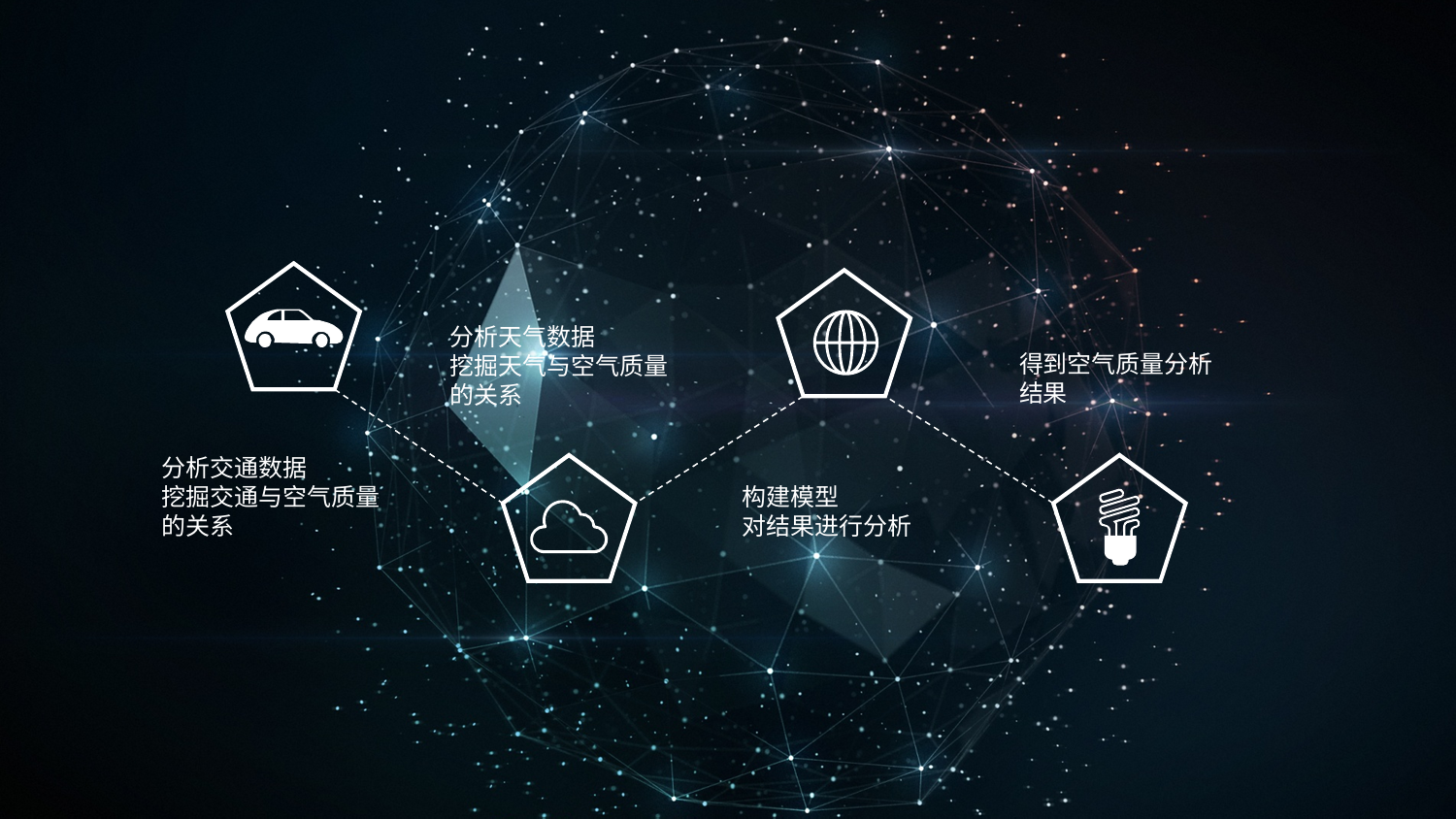

分析天气数据
挖掘天气与空气质量的关系
得到空气质量分析结果
分析交通数据
挖掘交通与空气质量的关系

构建模型
对结果进行分析